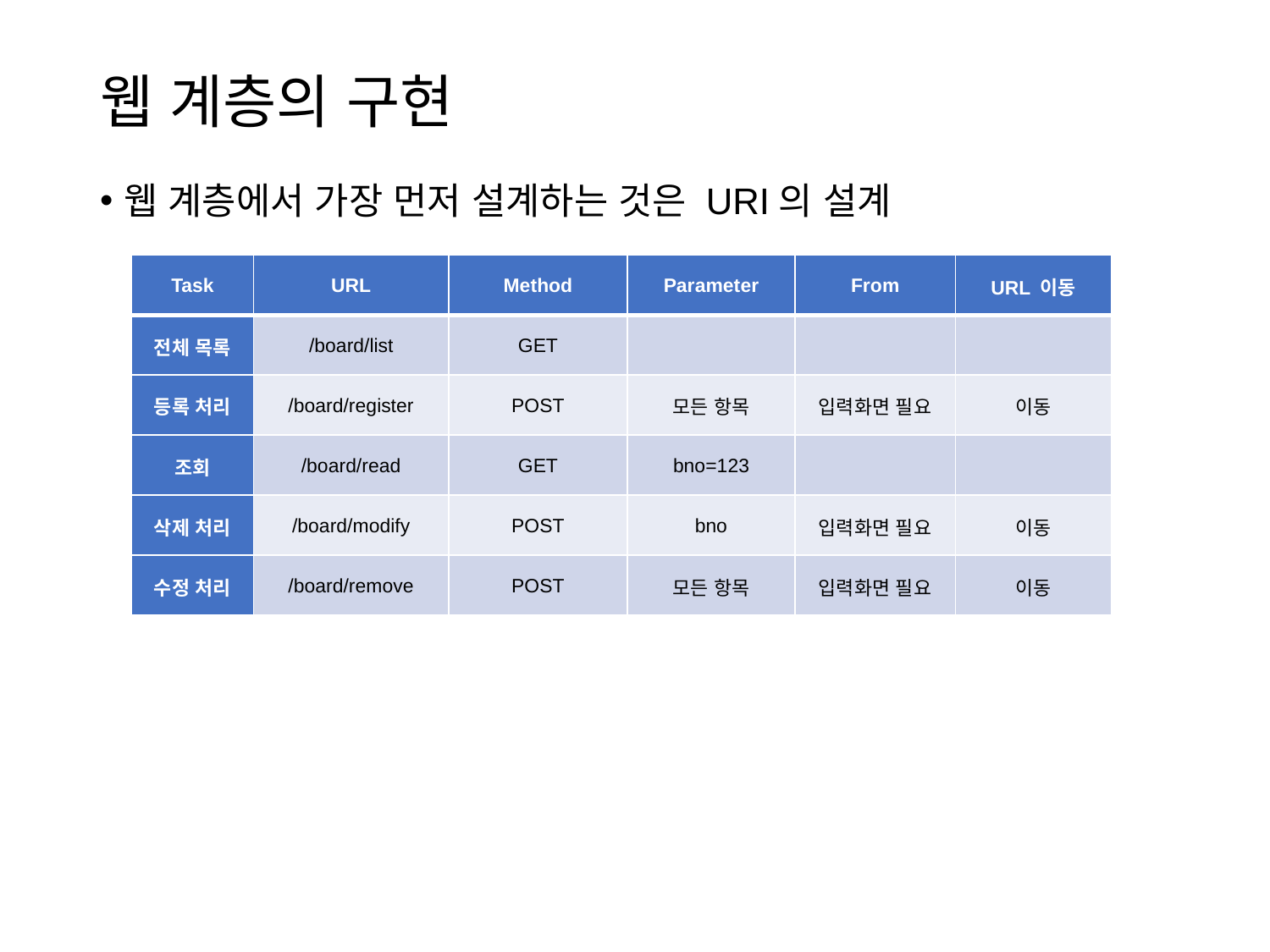

# 웹 계층의 구현
웹 계층에서 가장 먼저 설계하는 것은 URI의 설계
| Task | URL | Method | Parameter | From | URL 이동 |
| --- | --- | --- | --- | --- | --- |
| 전체 목록 | /board/list | GET |  |  |  |
| 등록 처리 | /board/register | POST | 모든 항목 | 입력화면 필요 | 이동 |
| 조회 | /board/read | GET | bno=123 |  |  |
| 삭제 처리 | /board/modify | POST | bno | 입력화면 필요 | 이동 |
| 수정 처리 | /board/remove | POST | 모든 항목 | 입력화면 필요 | 이동 |